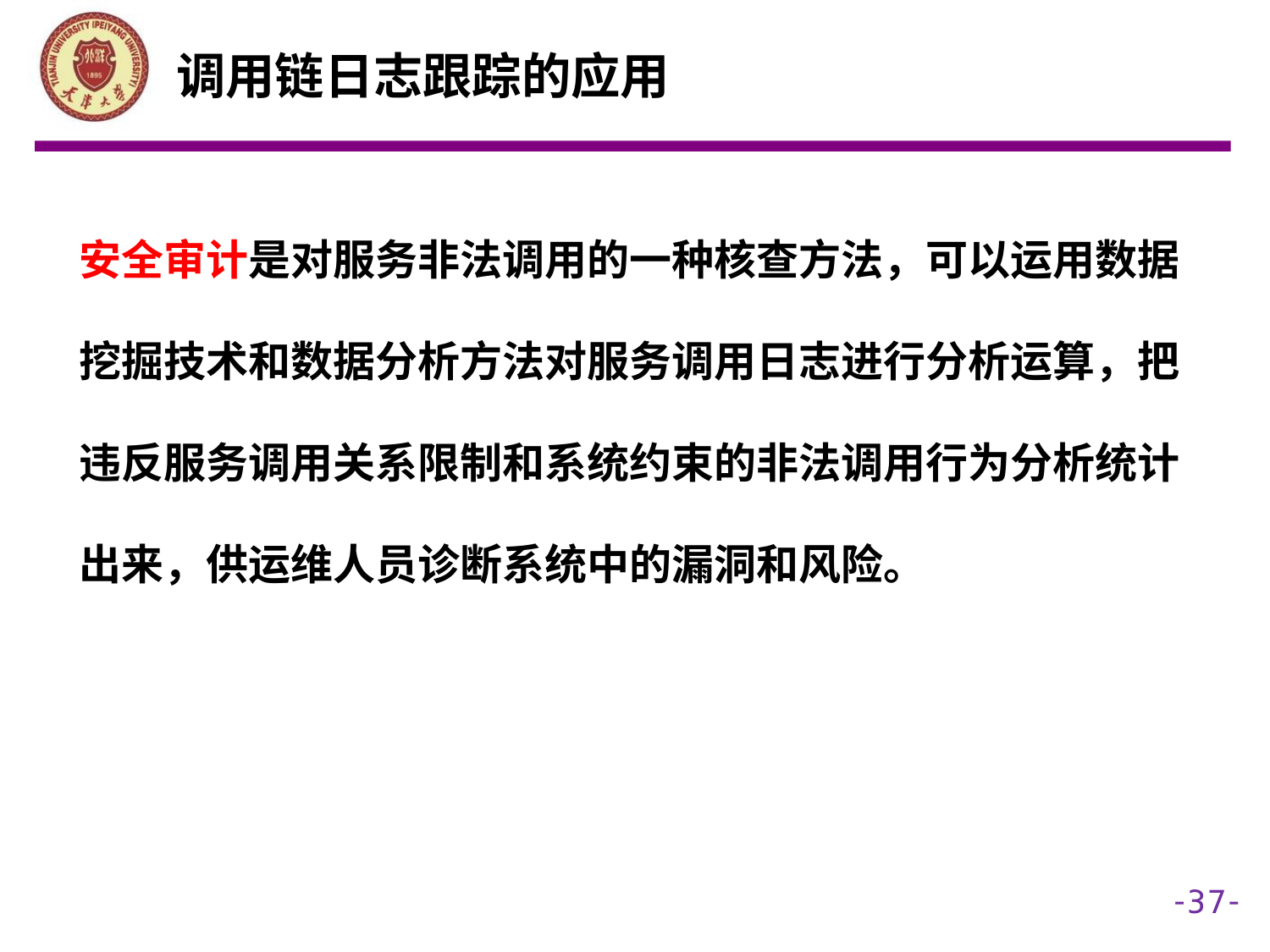

调用链日志跟踪的应用

安全审计是对服务非法调用的一种核查方法，可以运用数据挖掘技术和数据分析方法对服务调用日志进行分析运算，把违反服务调用关系限制和系统约束的非法调用行为分析统计出来，供运维人员诊断系统中的漏洞和风险。